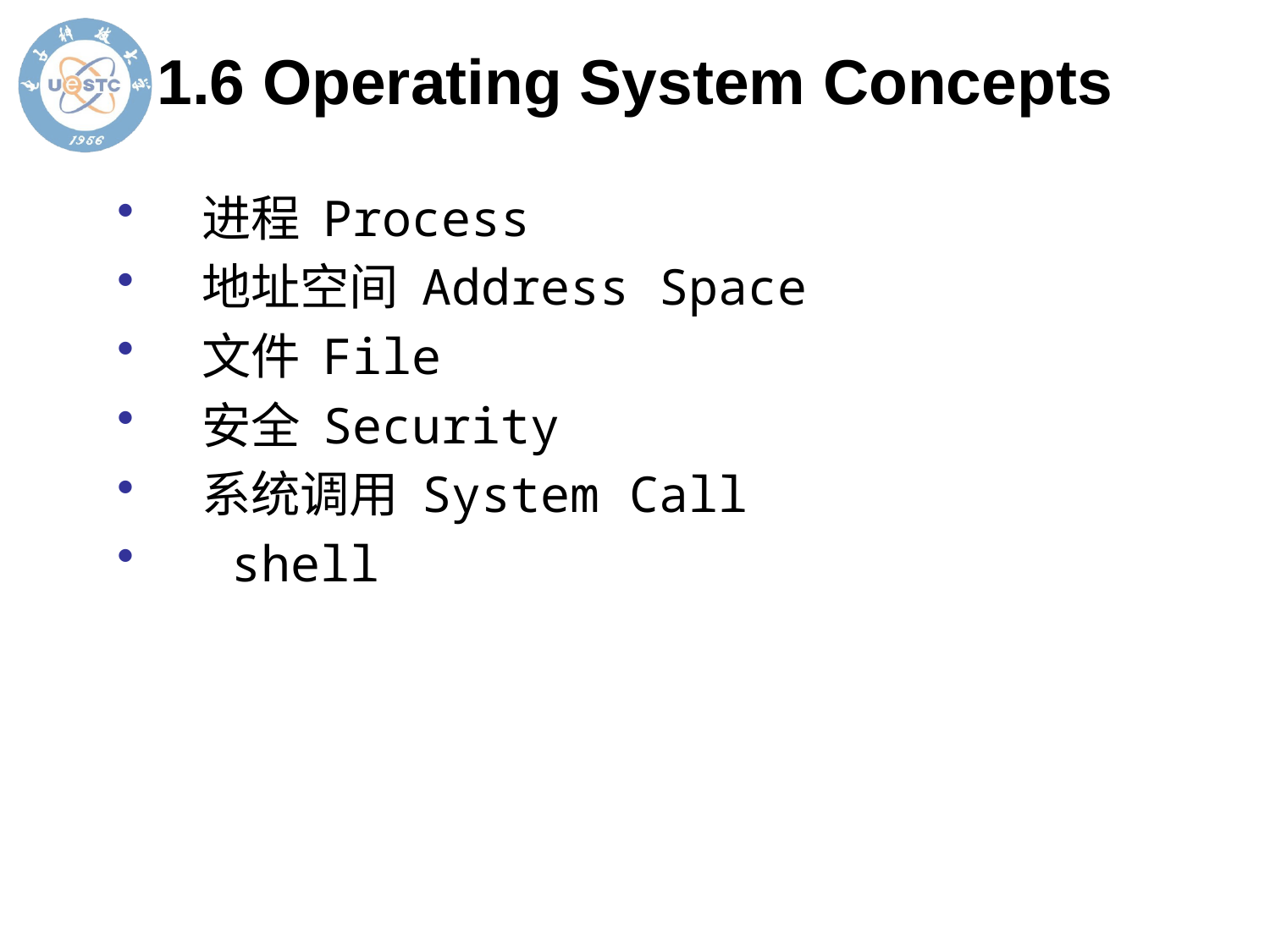

1.6 Operating System Concepts
进程 Process
地址空间 Address Space
文件 File
安全 Security
系统调用 System Call
 shell